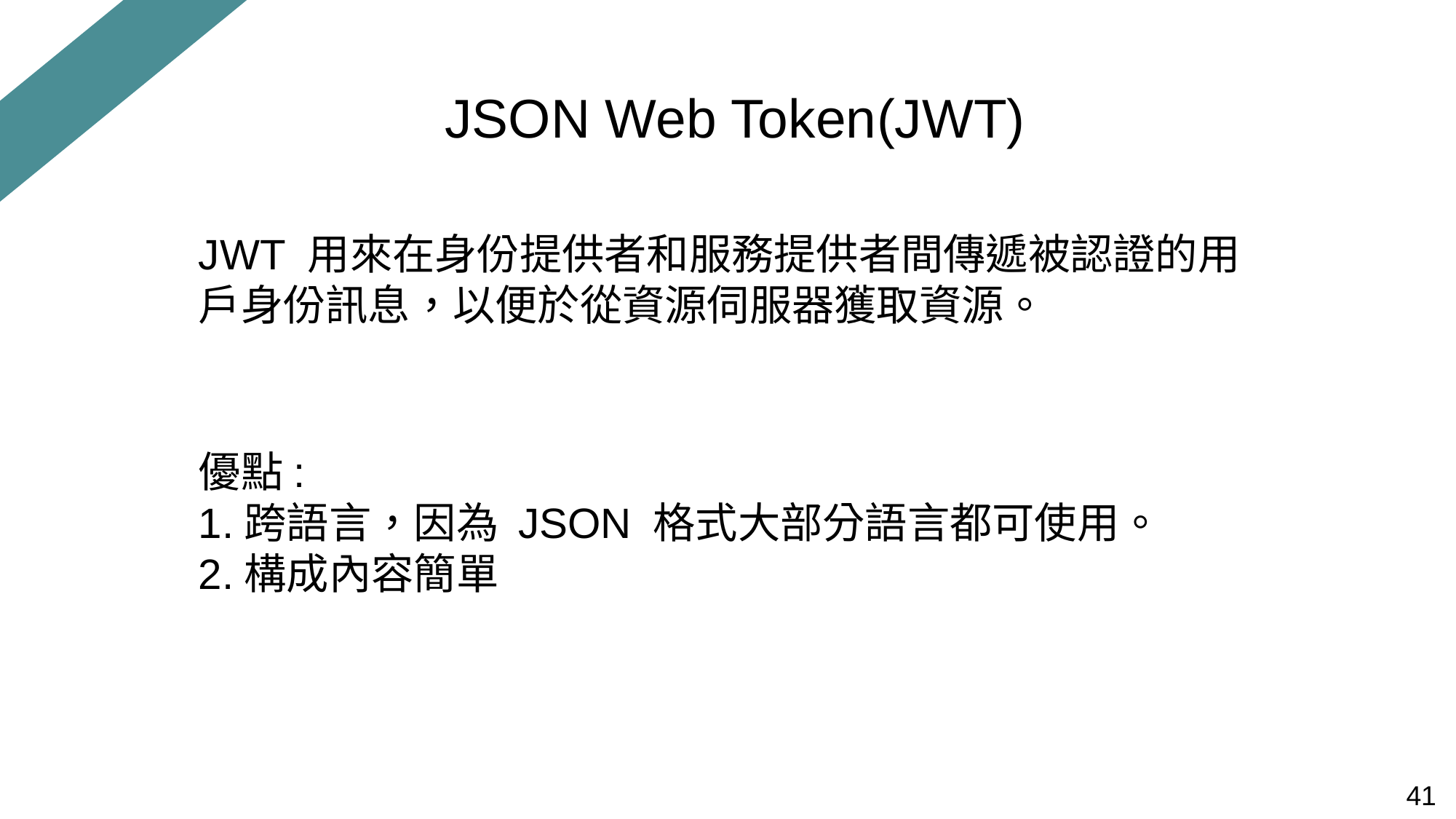

JSON Web Token(JWT)
JWT 用來在身份提供者和服務提供者間傳遞被認證的用戶身份訊息，以便於從資源伺服器獲取資源。
優點:
1.跨語言，因為 JSON 格式大部分語言都可使用。
2.構成內容簡單

41